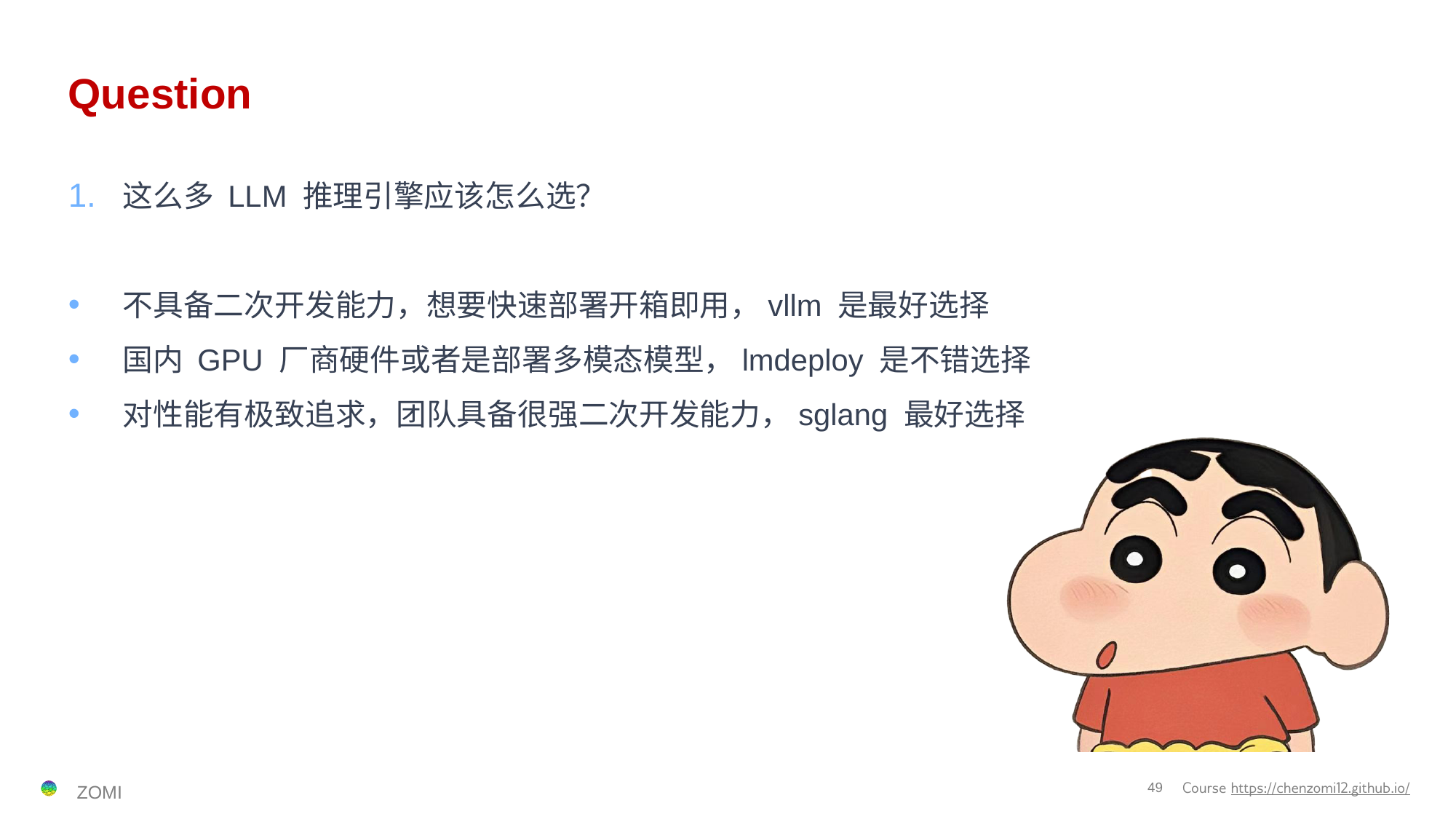

# Question
这么多 LLM 推理引擎应该怎么选？

不具备二次开发能力，想要快速部署开箱即用，vllm 是最好选择
国内 GPU 厂商硬件或者是部署多模态模型，lmdeploy 是不错选择
对性能有极致追求，团队具备很强二次开发能力，sglang 最好选择